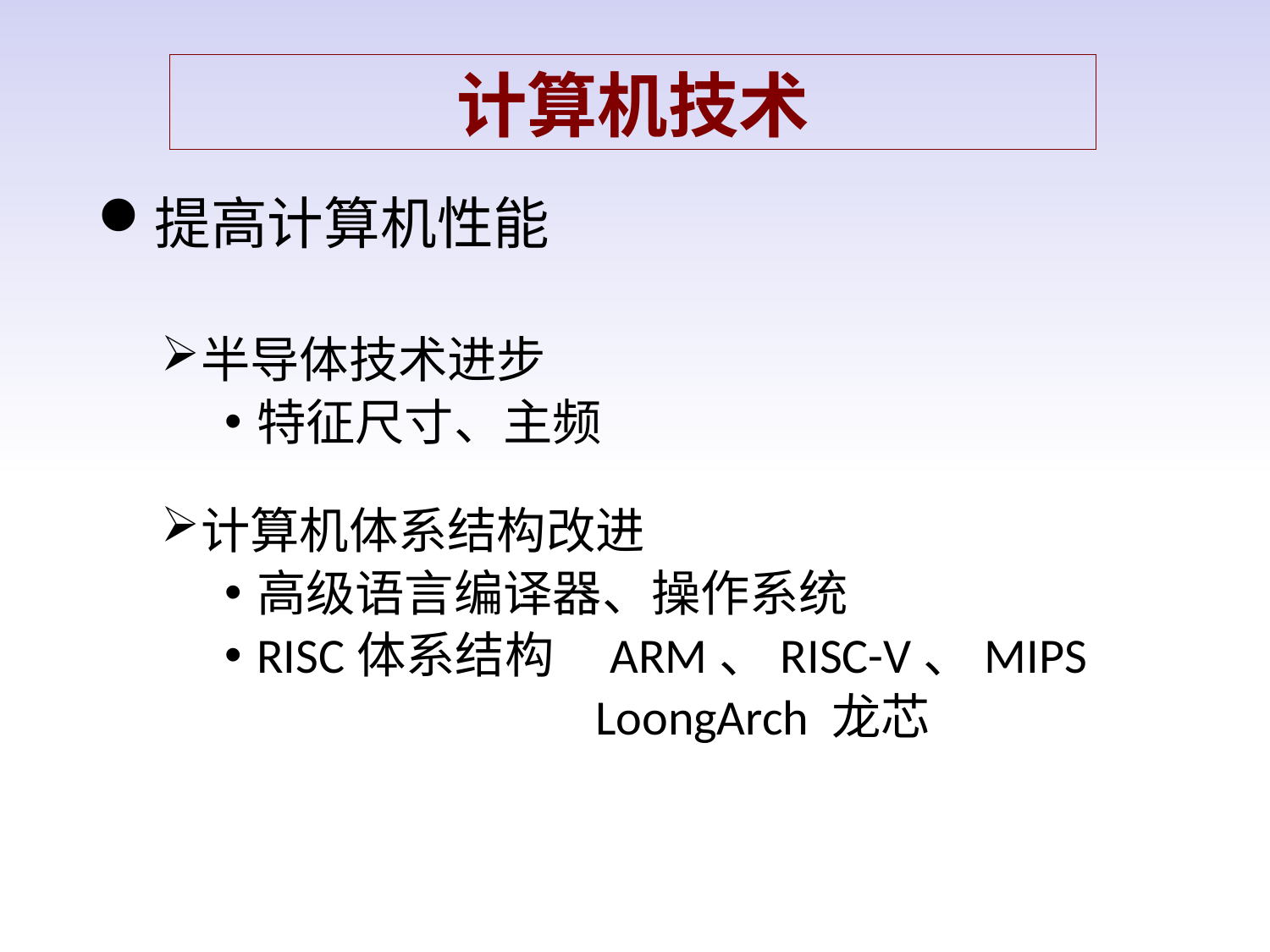

计算机技术
提高计算机性能

半导体技术进步
特征尺寸、主频

计算机体系结构改进
高级语言编译器、操作系统
RISC体系结构    ARM、RISC-V、MIPS
                                 LoongArch 龙芯